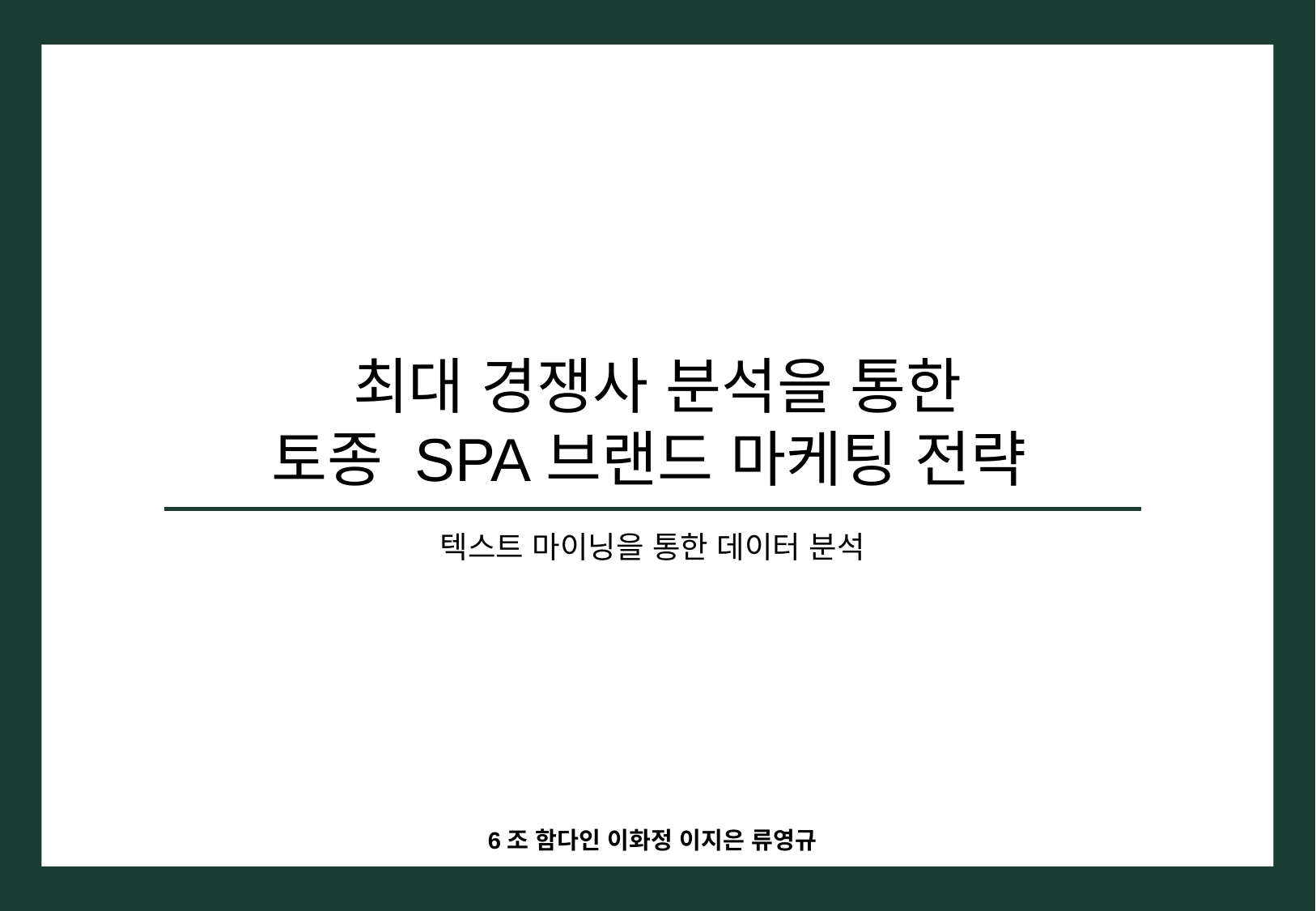

최대 경쟁사 분석을 통한
토종 SPA브랜드 마케팅 전략
텍스트 마이닝을 통한 데이터 분석
6조 함다인 이화정 이지은 류영규